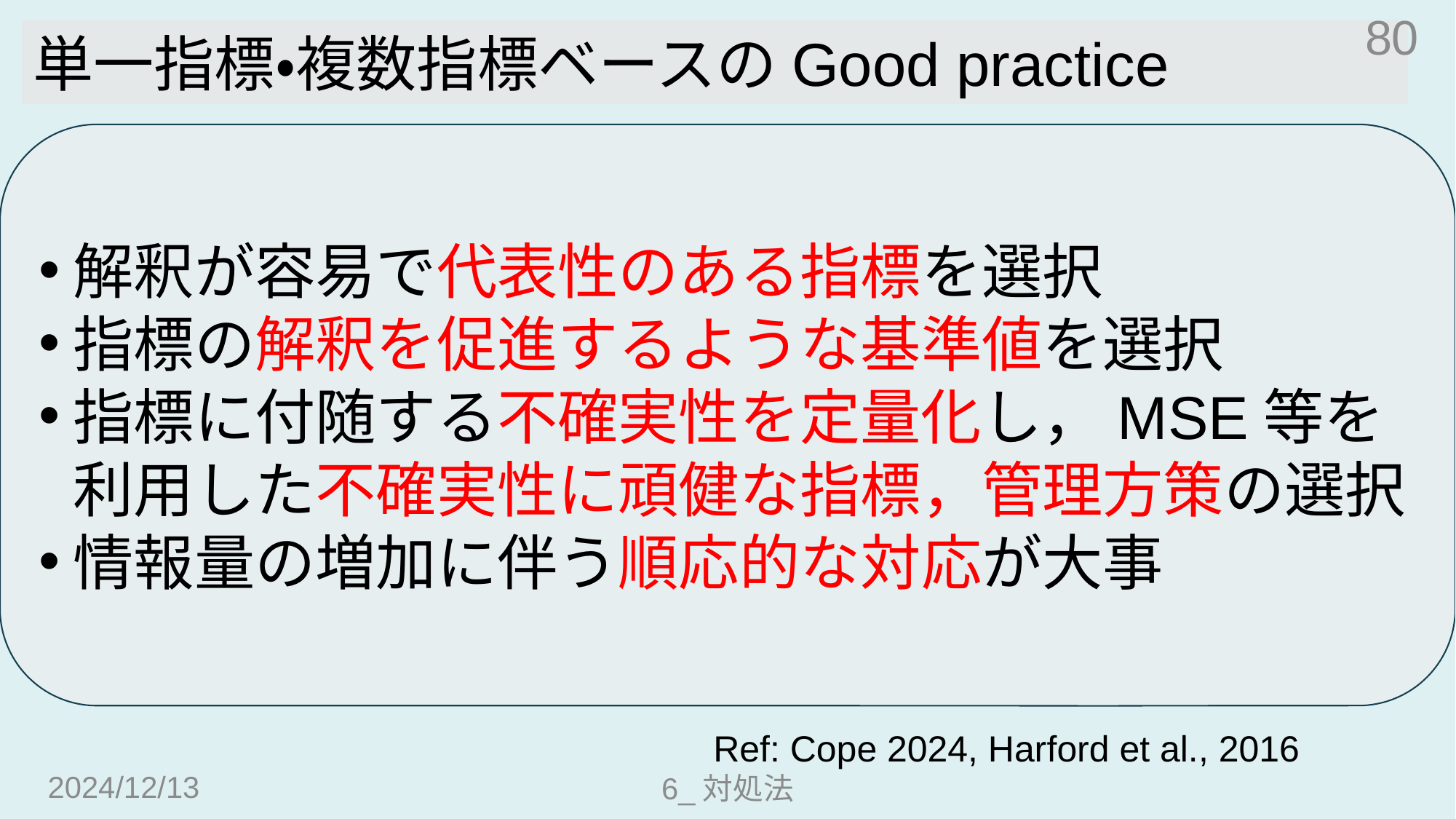

80
単一指標・複数指標ベースのGood practice
解釈が容易で代表性のある指標を選択
指標の解釈を促進するような基準値を選択
指標に付随する不確実性を定量化し，MSE等を利用した不確実性に頑健な指標，管理方策の選択
情報量の増加に伴う順応的な対応が大事
Ref: Cope 2024, Harford et al., 2016
2024/12/13
6_対処法